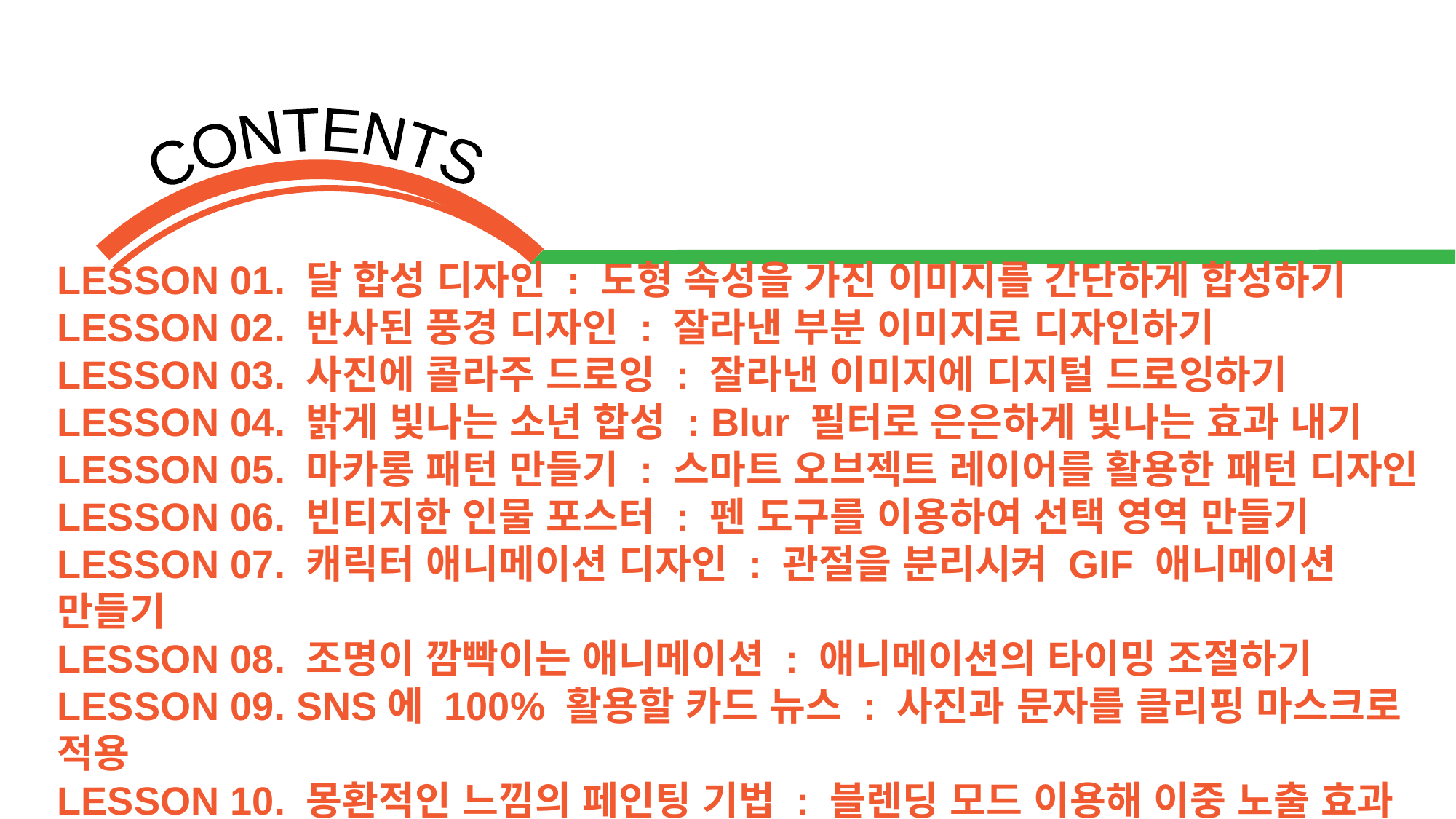

LESSON 01. 달 합성 디자인 : 도형 속성을 가진 이미지를 간단하게 합성하기
LESSON 02. 반사된 풍경 디자인 : 잘라낸 부분 이미지로 디자인하기
LESSON 03. 사진에 콜라주 드로잉 : 잘라낸 이미지에 디지털 드로잉하기
LESSON 04. 밝게 빛나는 소년 합성 : Blur 필터로 은은하게 빛나는 효과 내기
LESSON 05. 마카롱 패턴 만들기 : 스마트 오브젝트 레이어를 활용한 패턴 디자인
LESSON 06. 빈티지한 인물 포스터 : 펜 도구를 이용하여 선택 영역 만들기
LESSON 07. 캐릭터 애니메이션 디자인 : 관절을 분리시켜 GIF 애니메이션 만들기
LESSON 08. 조명이 깜빡이는 애니메이션 : 애니메이션의 타이밍 조절하기
LESSON 09. SNS에 100% 활용할 카드 뉴스 : 사진과 문자를 클리핑 마스크로 적용
LESSON 10. 몽환적인 느낌의 페인팅 기법 : 블렌딩 모드 이용해 이중 노출 효과